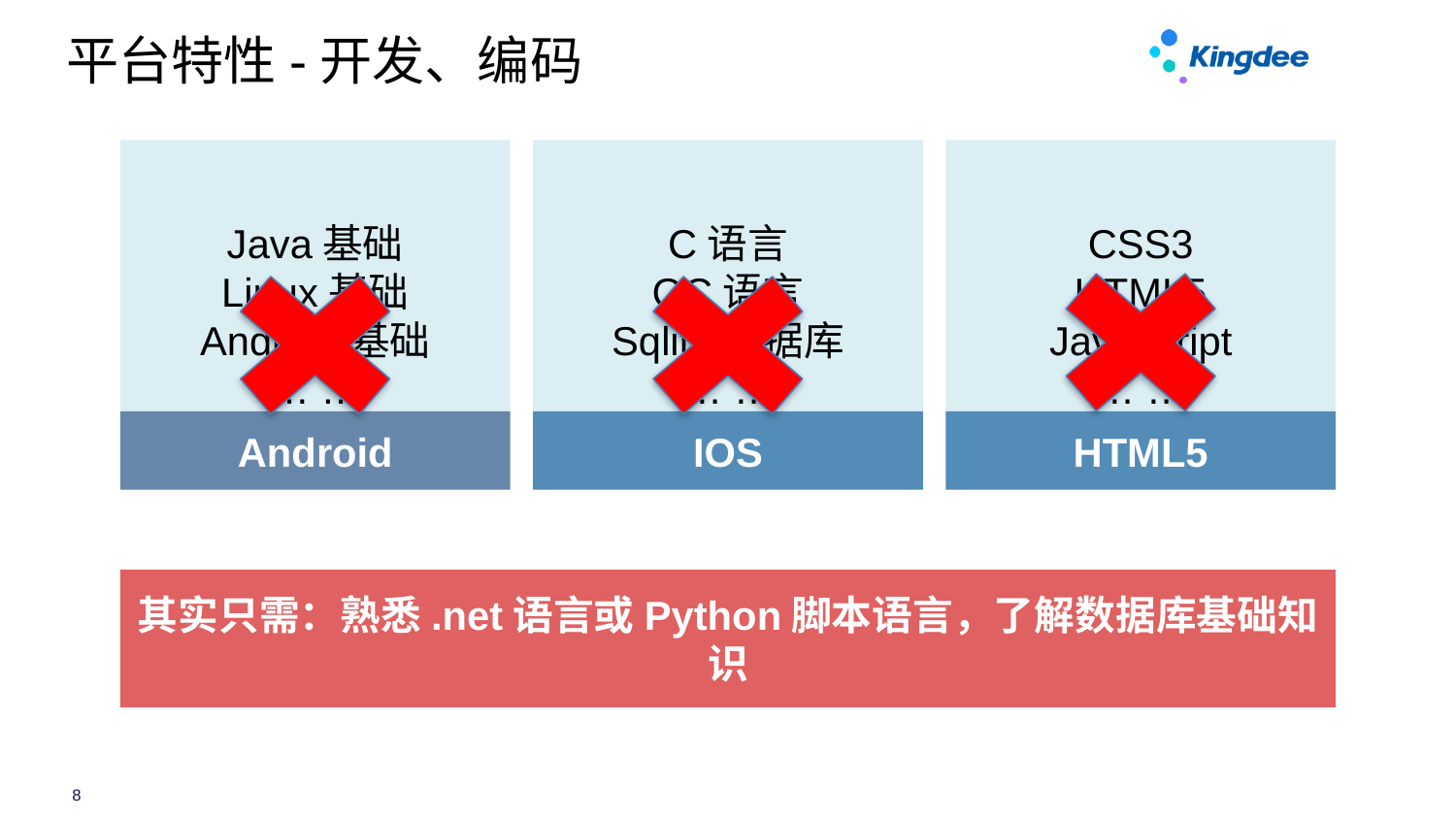

平台特性-开发、编码
Java基础
Linux基础
Android基础
… …
Android
C语言
OC语言
Sqlite数据库
… …
IOS
CSS3
HTML5
Javascript
… …
HTML5

其实只需：熟悉.net语言或Python脚本语言，了解数据库基础知识